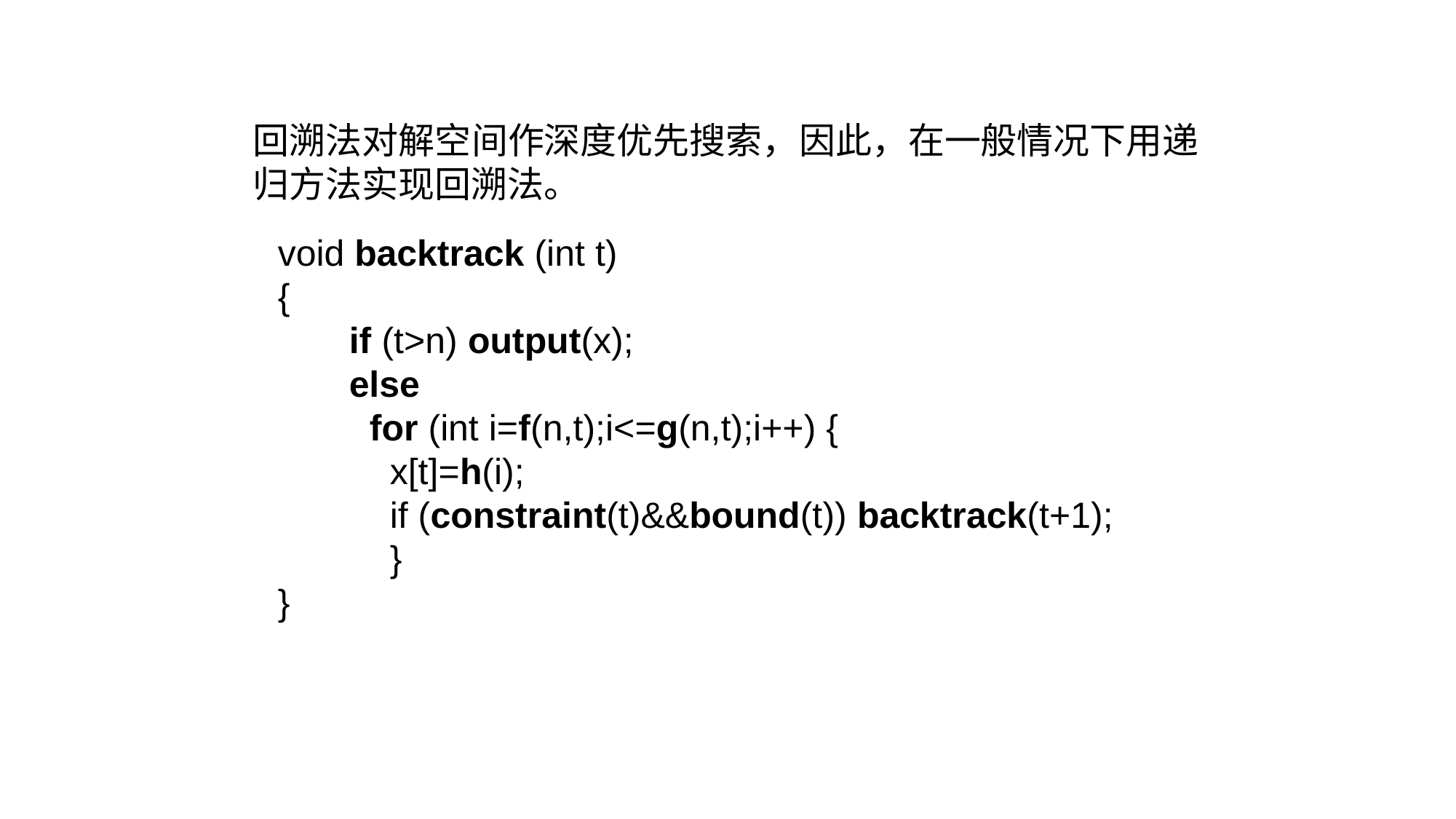

回溯法对解空间作深度优先搜索，因此，在一般情况下用递归方法实现回溯法。
void backtrack (int t)
{
       if (t>n) output(x);
       else
         for (int i=f(n,t);i<=g(n,t);i++) {
           x[t]=h(i);
           if (constraint(t)&&bound(t)) backtrack(t+1);
           }
}